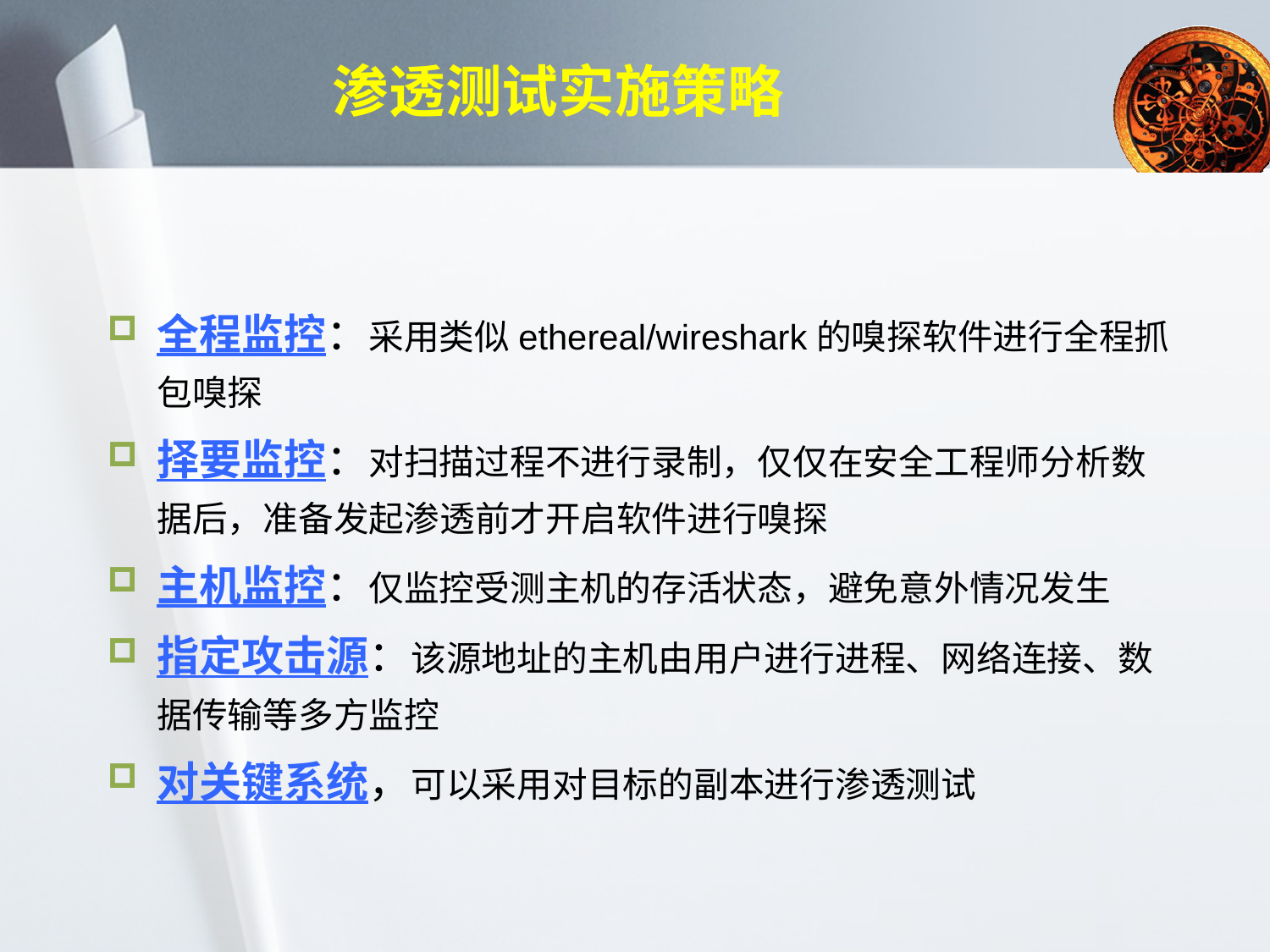

# 渗透测试实施策略
全程监控：采用类似ethereal/wireshark的嗅探软件进行全程抓包嗅探
择要监控：对扫描过程不进行录制，仅仅在安全工程师分析数据后，准备发起渗透前才开启软件进行嗅探
主机监控：仅监控受测主机的存活状态，避免意外情况发生
指定攻击源：该源地址的主机由用户进行进程、网络连接、数据传输等多方监控
对关键系统，可以采用对目标的副本进行渗透测试